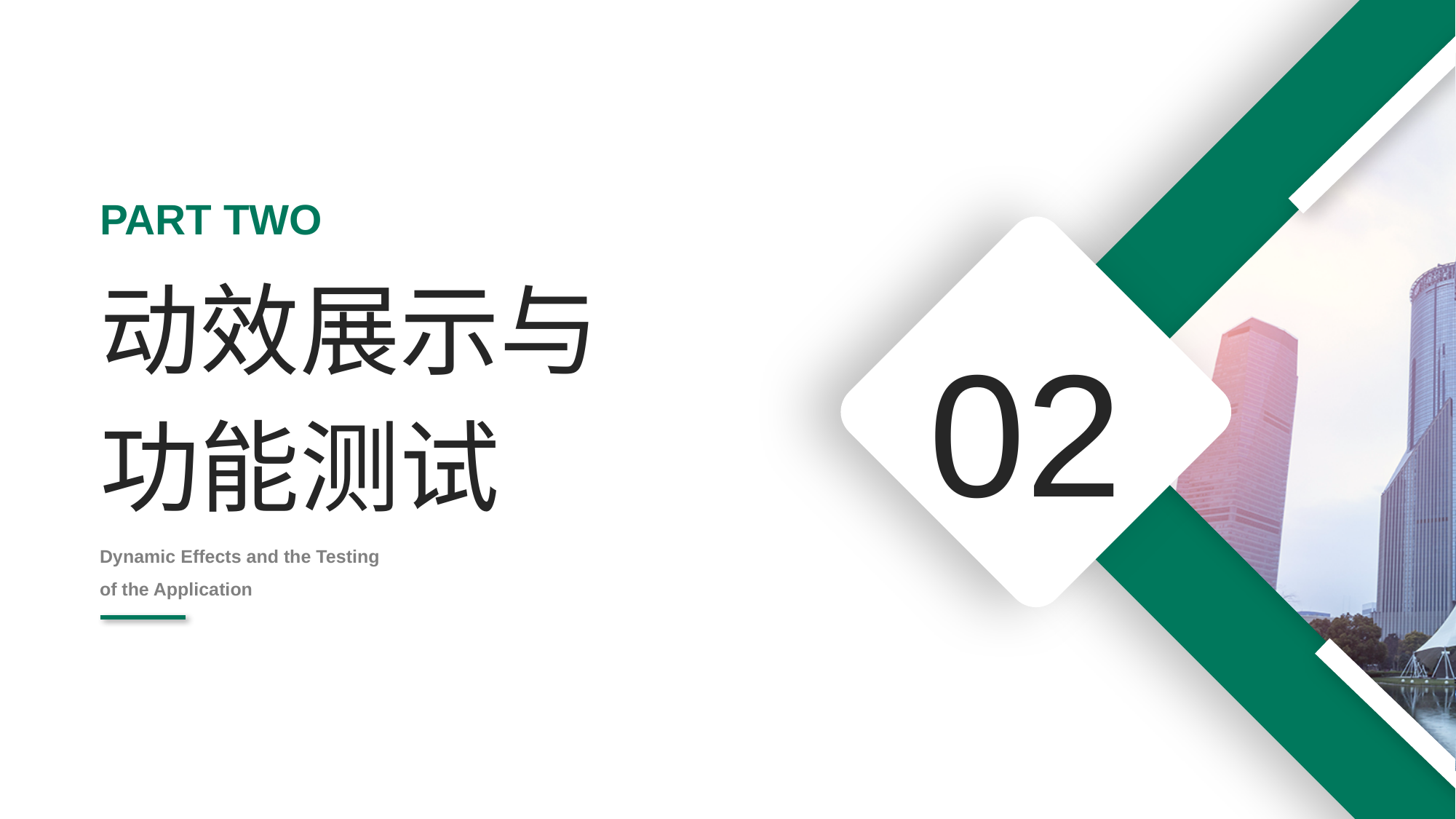

PART TWO
动效展示与功能测试

02
Dynamic Effects and the Testing
of the Application